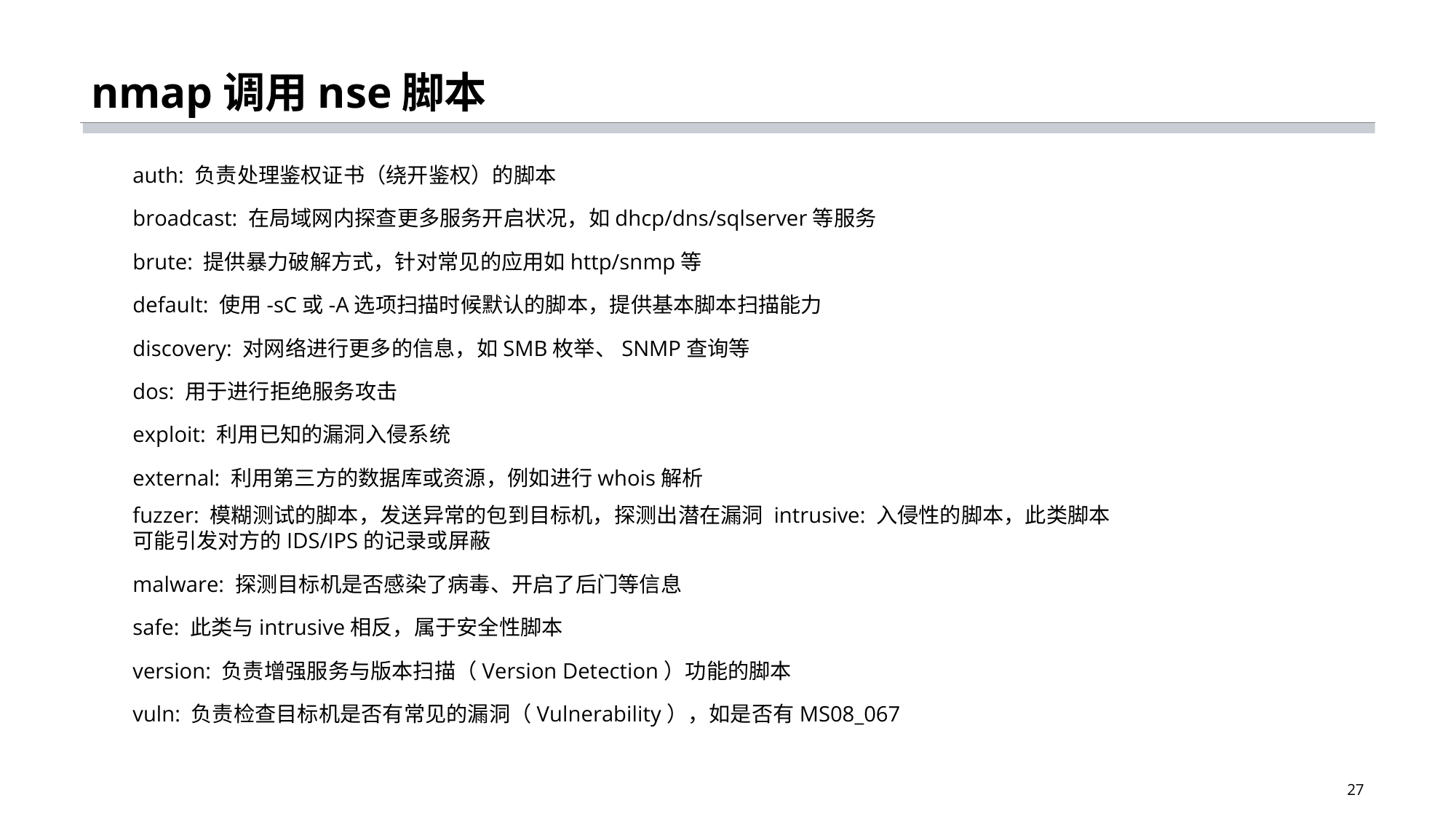

# nmap调用nse脚本
auth: 负责处理鉴权证书（绕开鉴权）的脚本
broadcast: 在局域网内探查更多服务开启状况，如dhcp/dns/sqlserver等服务
brute: 提供暴力破解方式，针对常见的应用如http/snmp等
default: 使用-sC或-A选项扫描时候默认的脚本，提供基本脚本扫描能力
discovery: 对网络进行更多的信息，如SMB枚举、SNMP查询等
dos: 用于进行拒绝服务攻击
exploit: 利用已知的漏洞入侵系统
external: 利用第三方的数据库或资源，例如进行whois解析
fuzzer: 模糊测试的脚本，发送异常的包到目标机，探测出潜在漏洞 intrusive: 入侵性的脚本，此类脚本可能引发对方的IDS/IPS的记录或屏蔽
malware: 探测目标机是否感染了病毒、开启了后门等信息
safe: 此类与intrusive相反，属于安全性脚本
version: 负责增强服务与版本扫描（Version Detection）功能的脚本
vuln: 负责检查目标机是否有常见的漏洞（Vulnerability），如是否有MS08_067
27